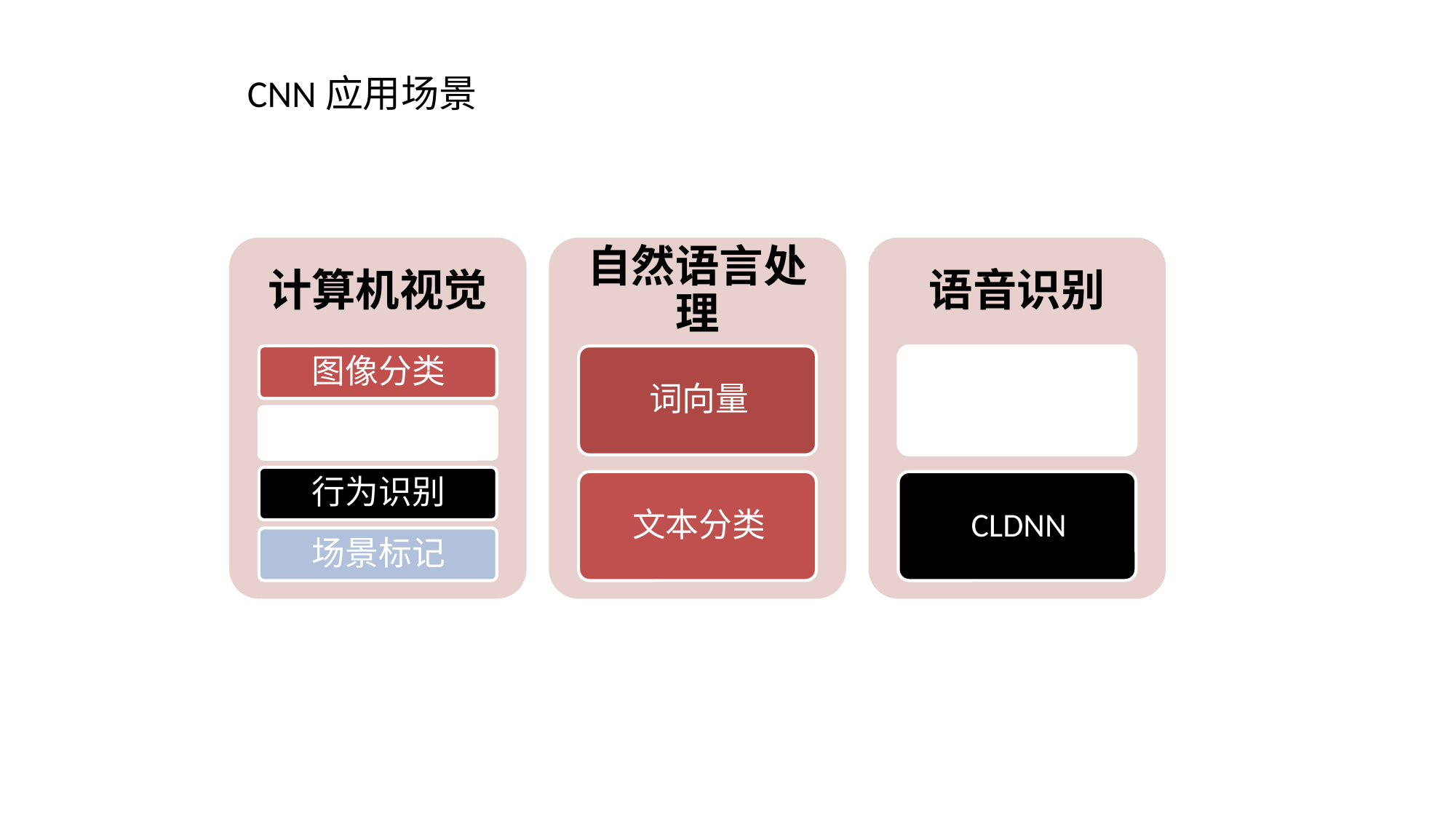

# CNN应用场景
计算机视觉
图像分类
对象追踪
行为识别
场景标记
自然语言处理
词向量
文本分类
语音识别
语音时频谱
CLDNN